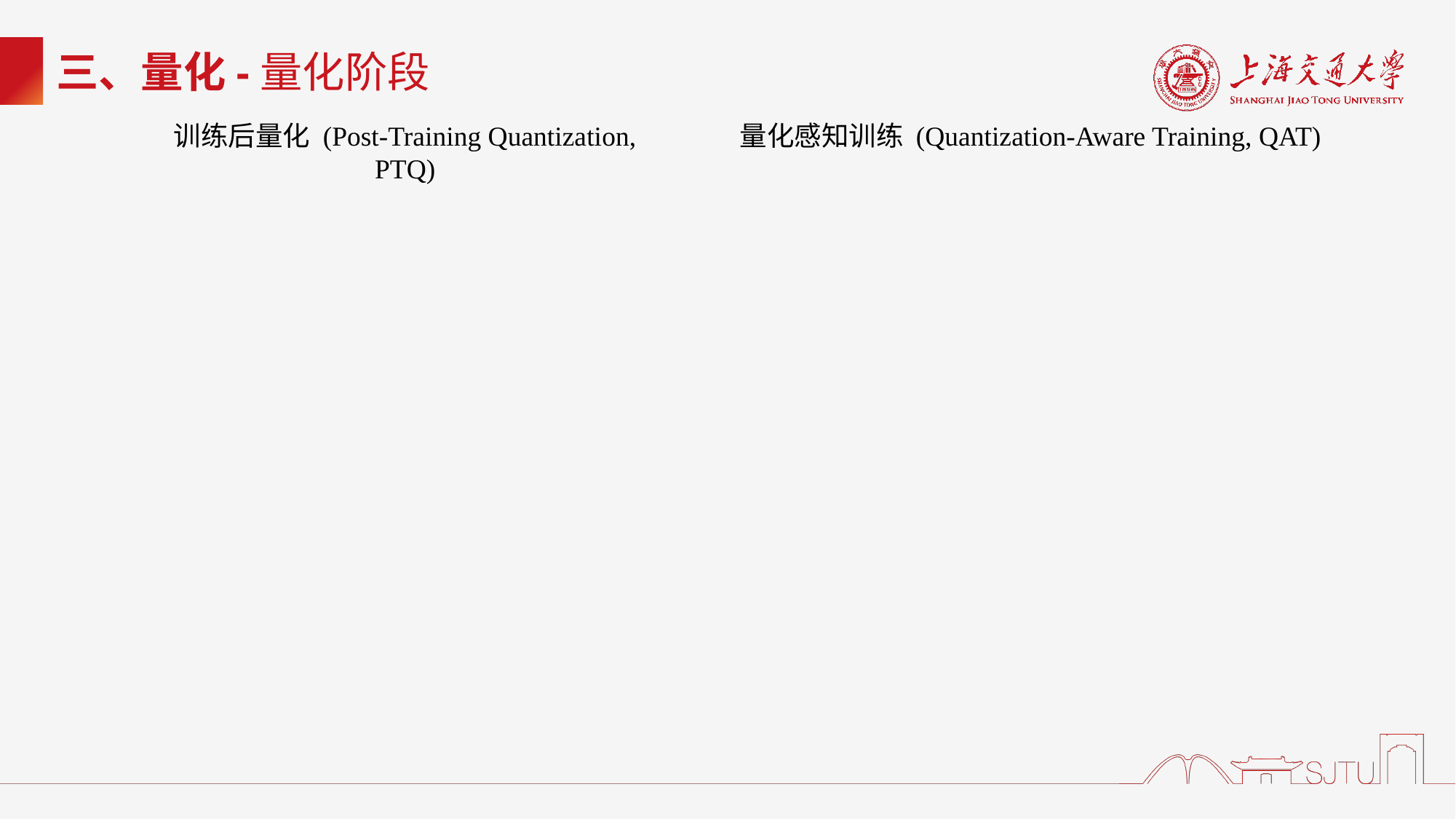

# 三、量化-量化阶段
训练后量化 (Post-Training Quantization, PTQ)
量化感知训练 (Quantization-Aware Training, QAT)